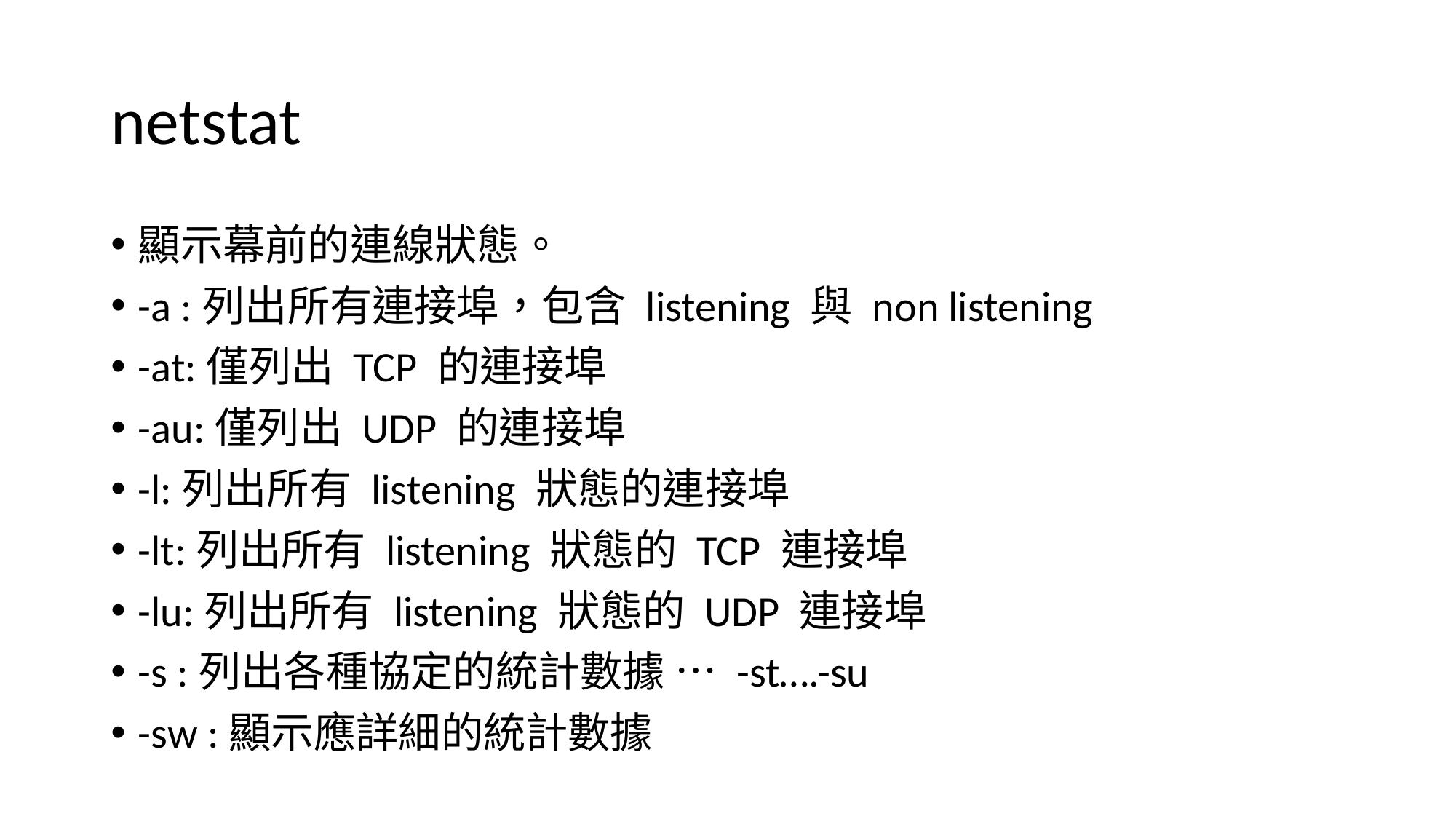

# netstat
顯示幕前的連線狀態。
-a :列出所有連接埠，包含 listening 與 non listening
-at:僅列出 TCP 的連接埠
-au:僅列出 UDP 的連接埠
-l:列出所有 listening 狀態的連接埠
-lt:列出所有 listening 狀態的 TCP 連接埠
-lu:列出所有 listening 狀態的 UDP 連接埠
-s :列出各種協定的統計數據 … -st….-su
-sw :顯示應詳細的統計數據